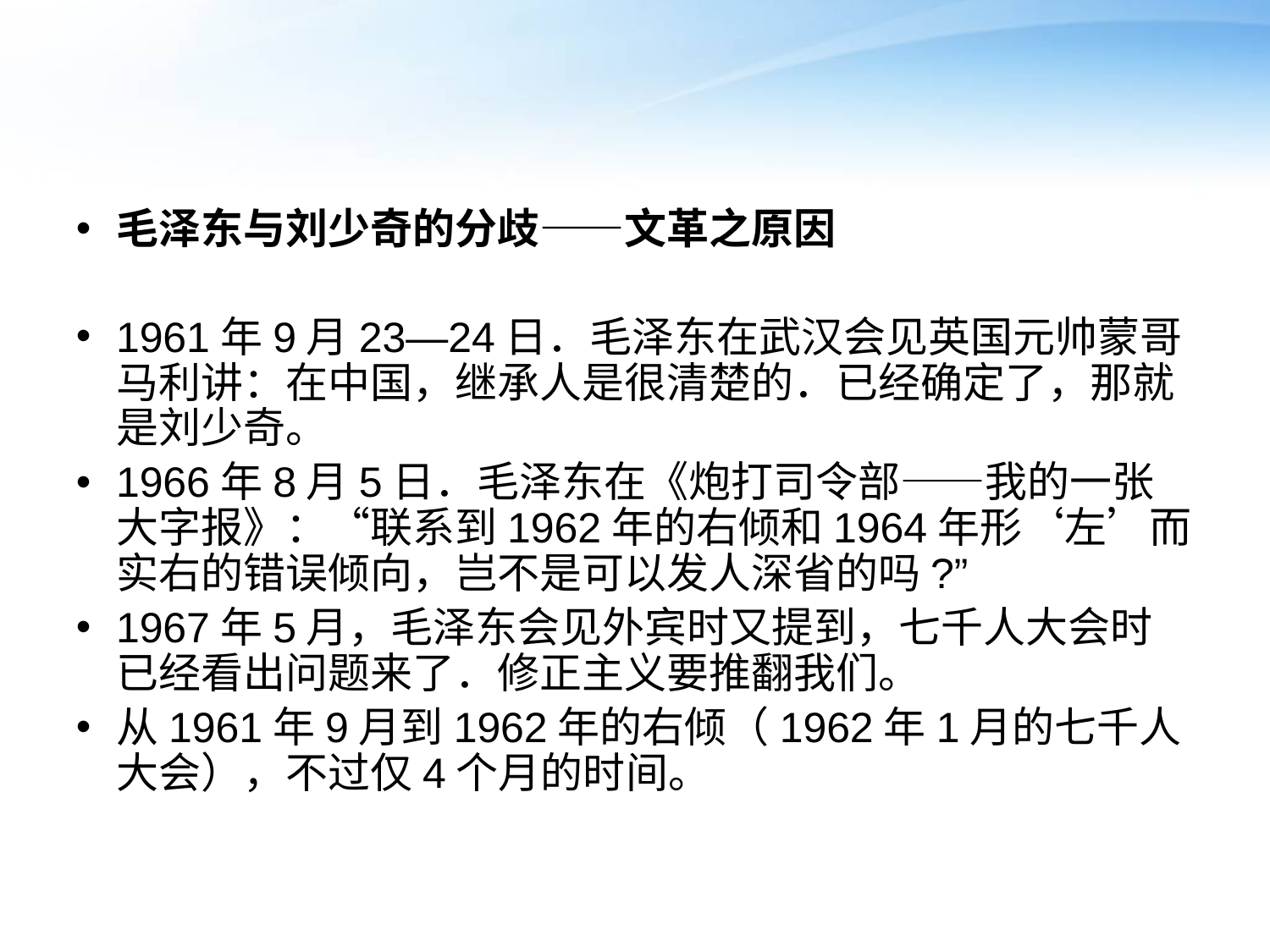

#
毛泽东与刘少奇的分歧——文革之原因

1961年9月23—24日．毛泽东在武汉会见英国元帅蒙哥马利讲：在中国，继承人是很清楚的．已经确定了，那就是刘少奇。
1966年8月5日．毛泽东在《炮打司令部——我的一张大字报》：“联系到1962年的右倾和1964年形‘左’而实右的错误倾向，岂不是可以发人深省的吗?”
1967年5月，毛泽东会见外宾时又提到，七千人大会时已经看出问题来了．修正主义要推翻我们。
从1961年9月到1962年的右倾（1962年1月的七千人大会），不过仅4个月的时间。